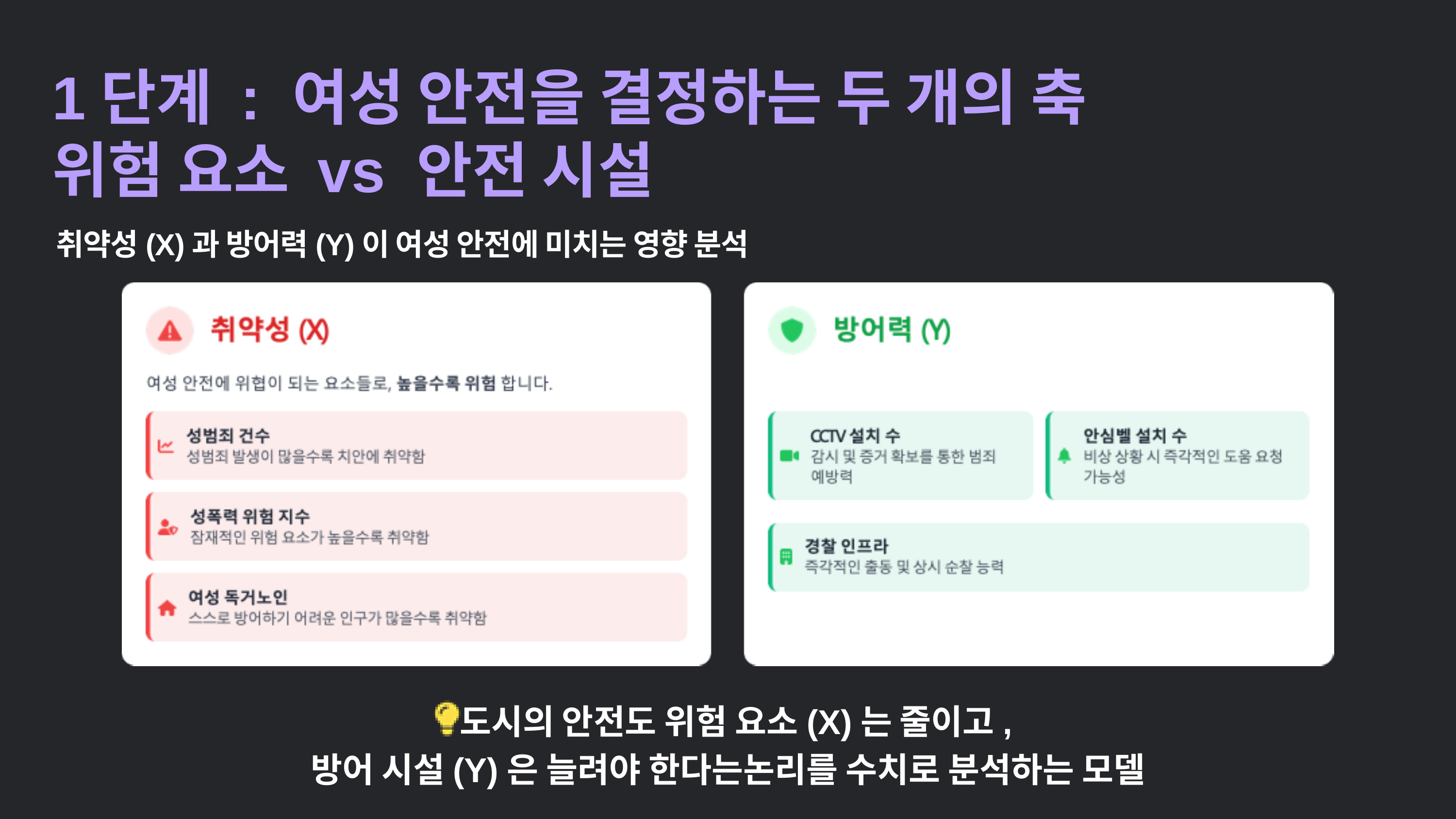

1단계 : 여성 안전을 결정하는 두 개의 축
위험 요소 vs 안전 시설
취약성(X)과 방어력(Y)이 여성 안전에 미치는 영향 분석

 도시의 안전도 위험 요소(X)는 줄이고,
방어 시설(Y)은 늘려야 한다는논리를 수치로 분석하는 모델